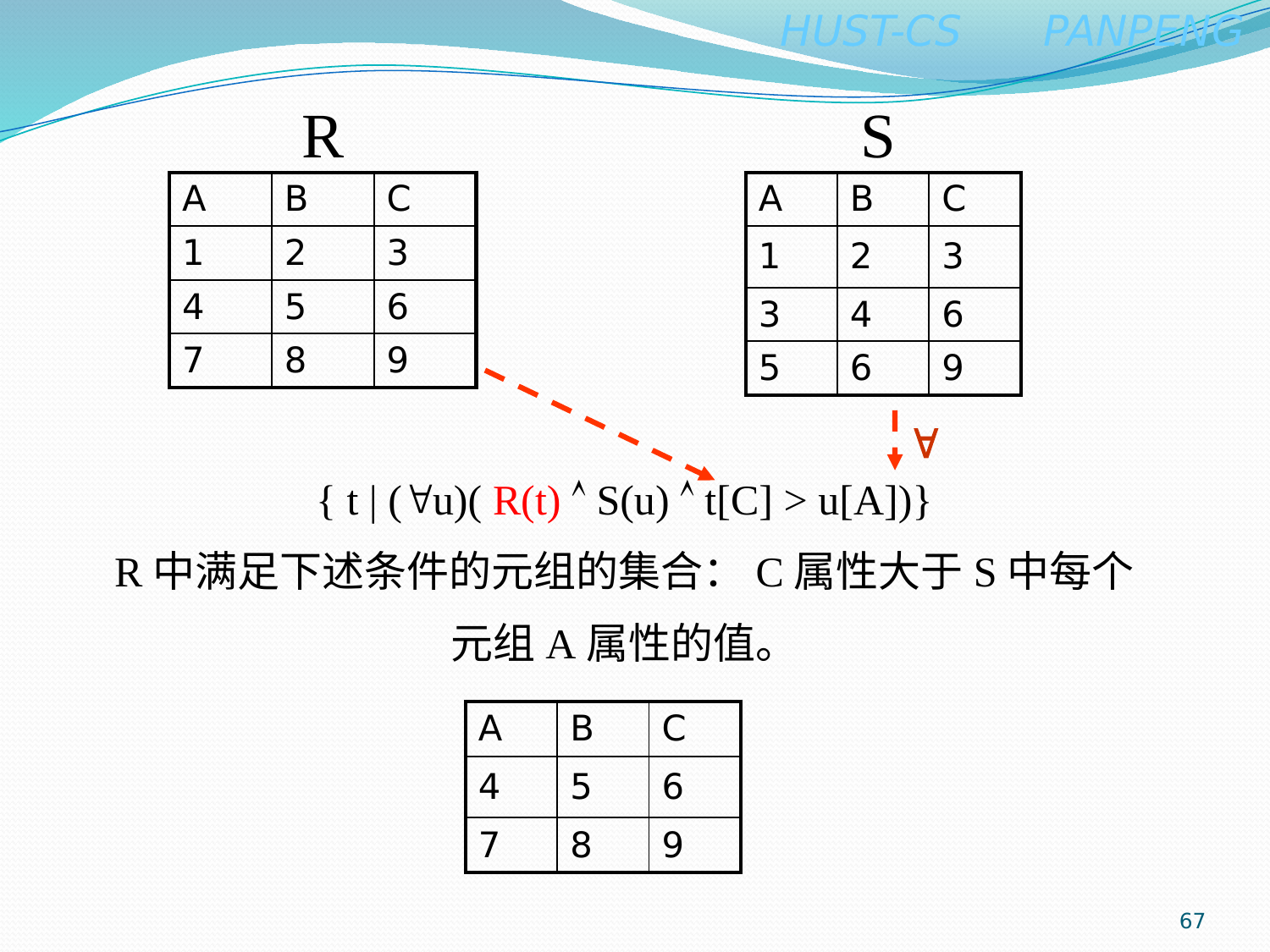

R
S
| A | B | C |
| --- | --- | --- |
| 1 | 2 | 3 |
| 4 | 5 | 6 |
| 7 | 8 | 9 |
| A | B | C |
| --- | --- | --- |
| 1 | 2 | 3 |
| 3 | 4 | 6 |
| 5 | 6 | 9 |

∀
{ t | (∀u)( R(t) ∧ S(u) ∧ t[C] > u[A])}
R中满足下述条件的元组的集合：C属性大于S中每个
元组A属性的值。
| A | B | C |
| --- | --- | --- |
| 4 | 5 | 6 |
| 7 | 8 | 9 |
67